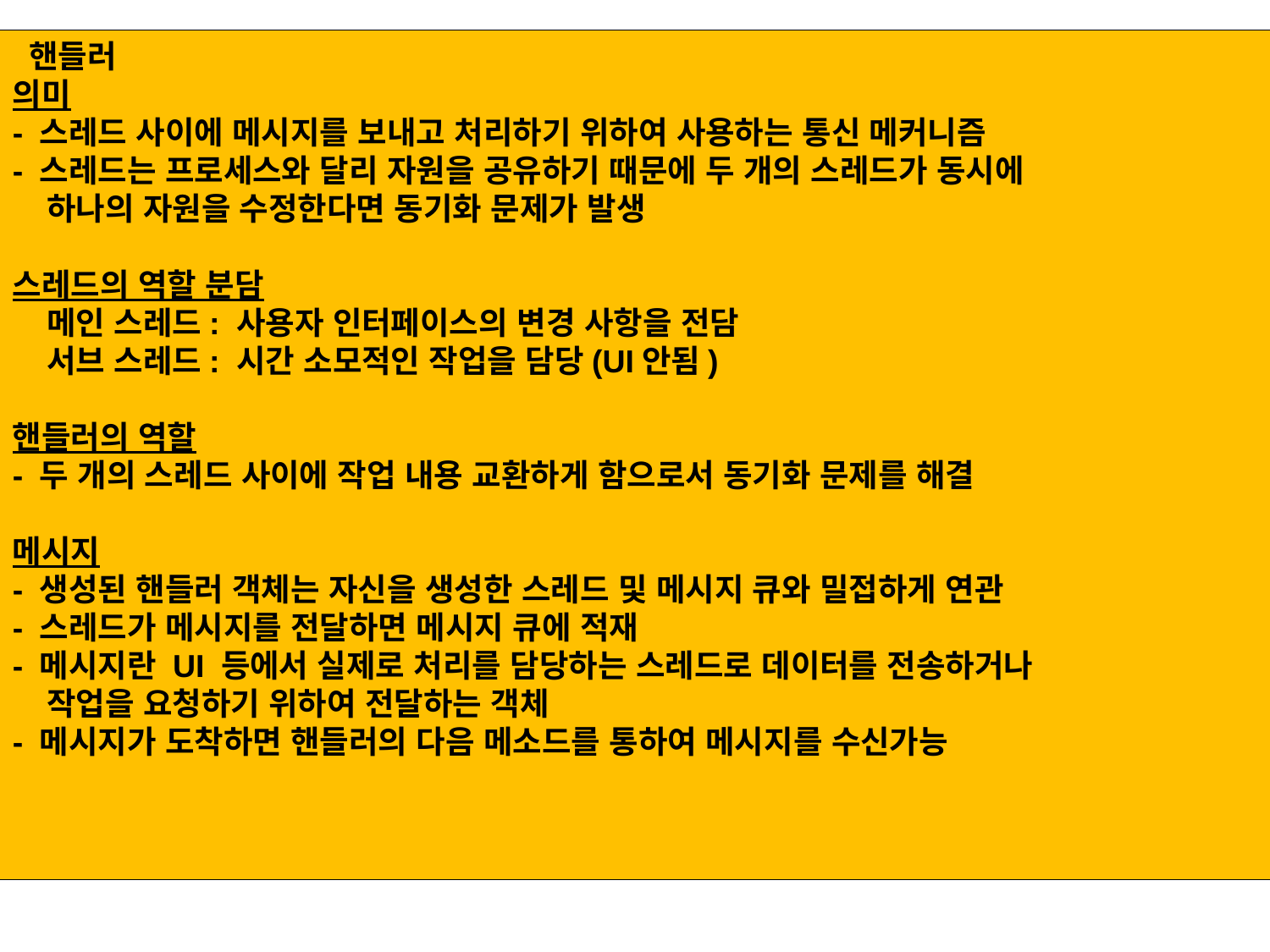

핸들러
의미
- 스레드 사이에 메시지를 보내고 처리하기 위하여 사용하는 통신 메커니즘
- 스레드는 프로세스와 달리 자원을 공유하기 때문에 두 개의 스레드가 동시에
   하나의 자원을 수정한다면 동기화 문제가 발생

스레드의 역할 분담
   메인 스레드: 사용자 인터페이스의 변경 사항을 전담
   서브 스레드: 시간 소모적인 작업을 담당(UI안됨)

핸들러의 역할
- 두 개의 스레드 사이에 작업 내용 교환하게 함으로서 동기화 문제를 해결

메시지
- 생성된 핸들러 객체는 자신을 생성한 스레드 및 메시지 큐와 밀접하게 연관
- 스레드가 메시지를 전달하면 메시지 큐에 적재
- 메시지란 UI 등에서 실제로 처리를 담당하는 스레드로 데이터를 전송하거나
   작업을 요청하기 위하여 전달하는 객체
- 메시지가 도착하면 핸들러의 다음 메소드를 통하여 메시지를 수신가능